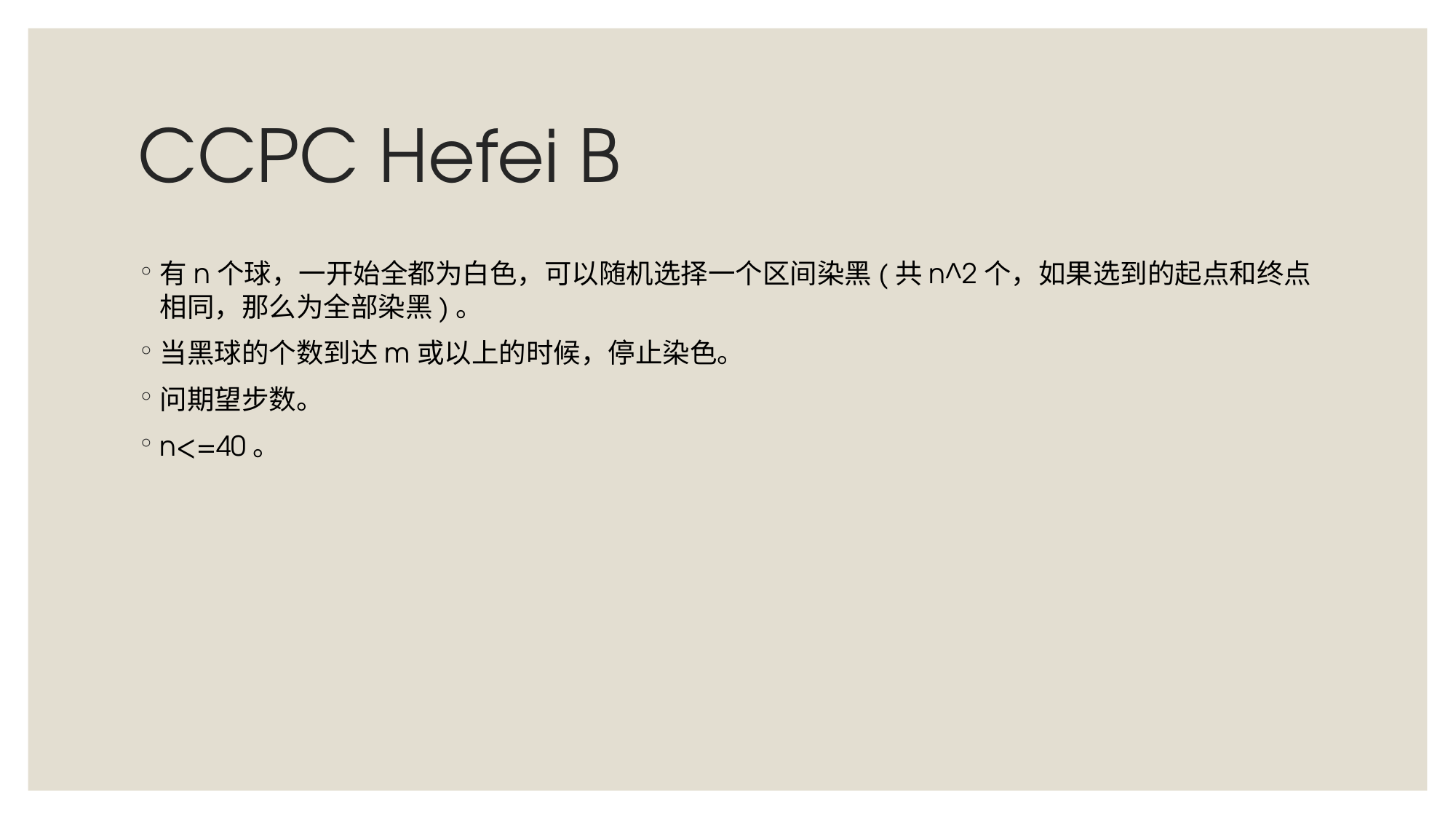

# CCPC Hefei B
有n个球，一开始全都为白色，可以随机选择一个区间染黑(共n^2个，如果选到的起点和终点相同，那么为全部染黑)。
当黑球的个数到达m或以上的时候，停止染色。
问期望步数。
n<=40。